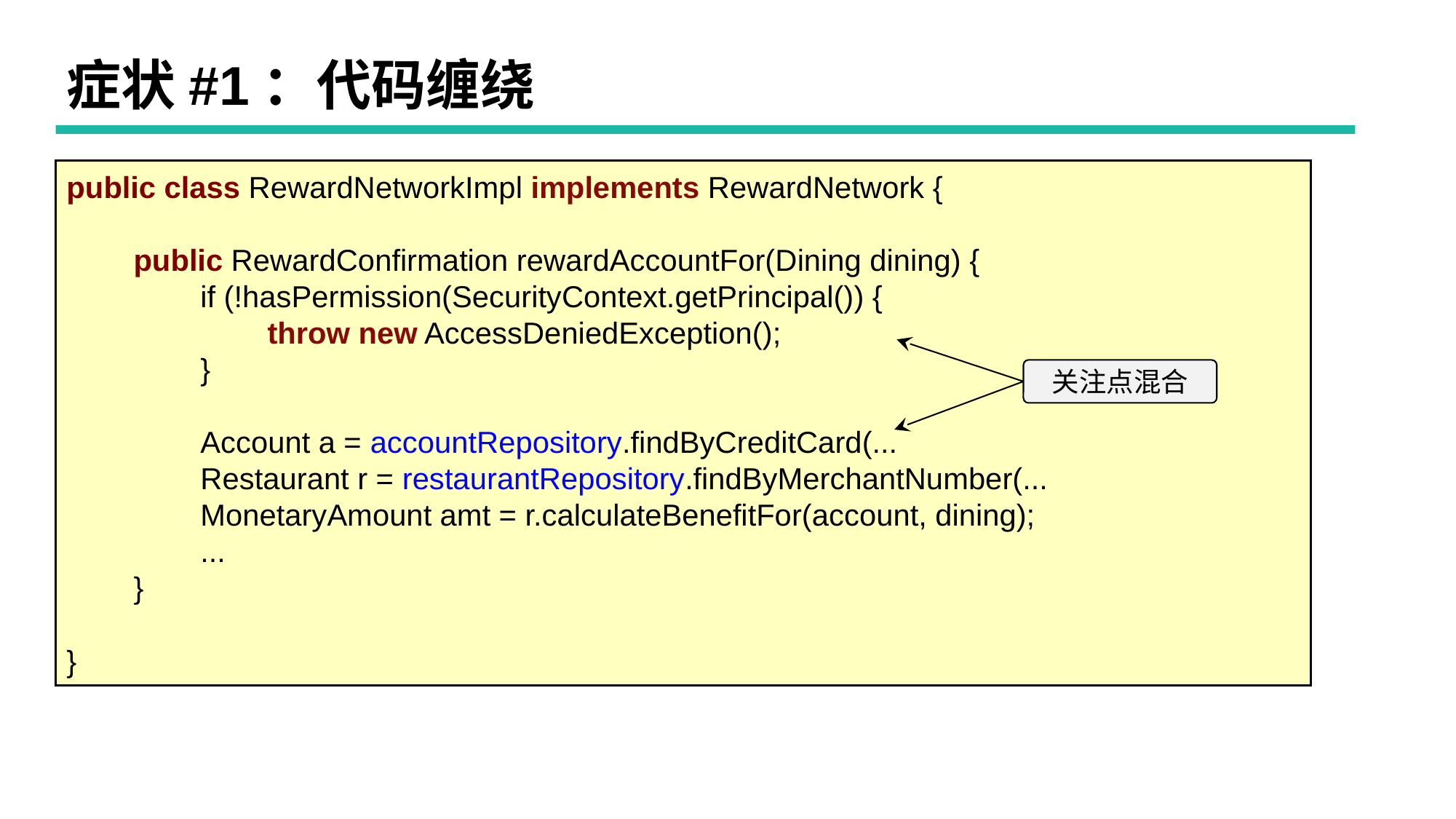

# 症状#1：代码缠绕
public class RewardNetworkImpl implements RewardNetwork {

        public RewardConfirmation rewardAccountFor(Dining dining) {
                if (!hasPermission(SecurityContext.getPrincipal()) {
                        throw new AccessDeniedException();
                }

                Account a = accountRepository.findByCreditCard(...
                Restaurant r = restaurantRepository.findByMerchantNumber(...
                MonetaryAmount amt = r.calculateBenefitFor(account, dining);
                ...
        }

}
关注点混合